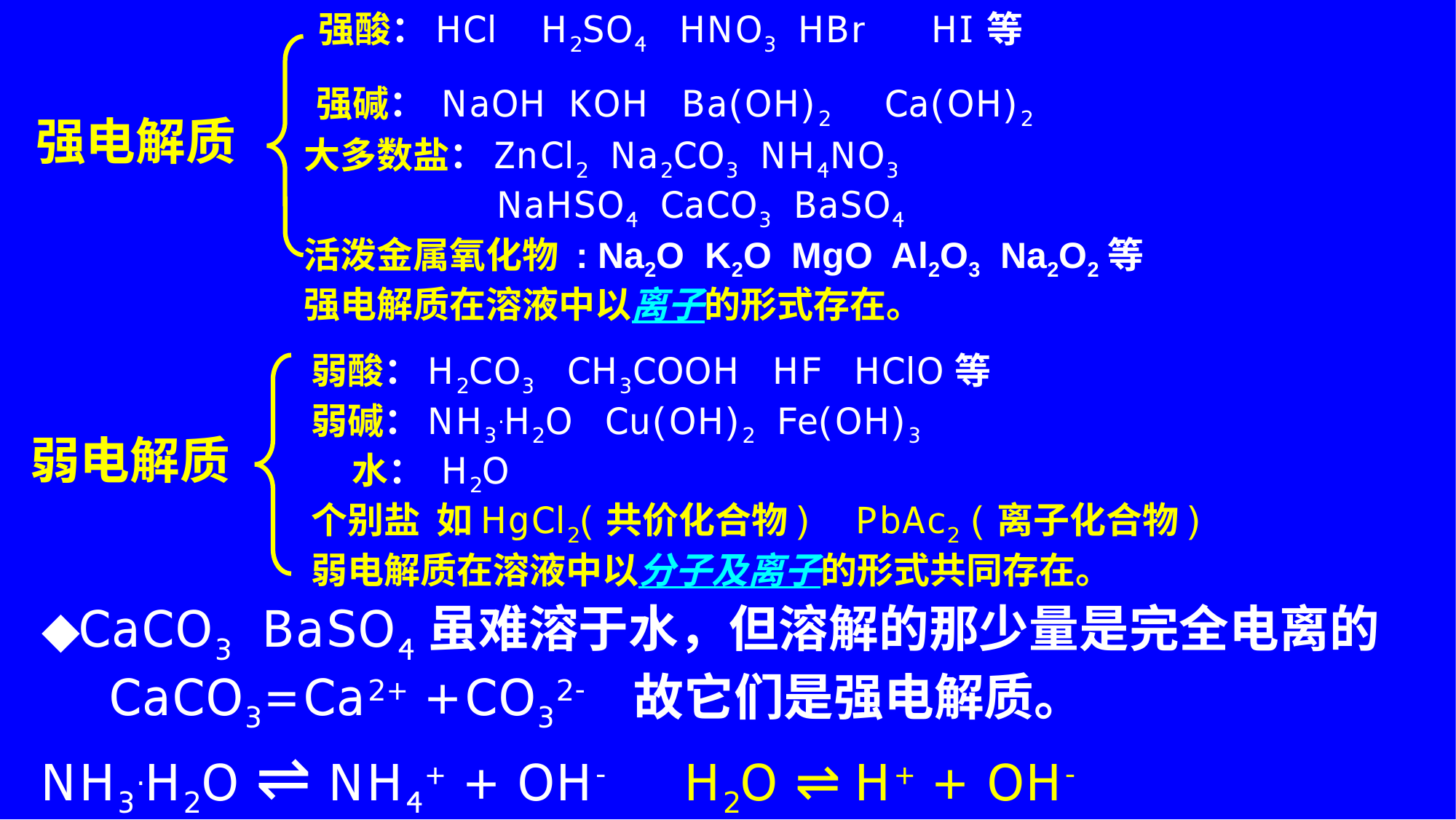

强酸：HCl    H2SO4   HNO3  HBr      HI等

强碱： NaOH  KOH   Ba(OH)2     Ca(OH)2
强电解质
大多数盐：ZnCl2  Na2CO3  NH4NO3
                  NaHSO4  CaCO3  BaSO4
活泼金属氧化物 : Na2O  K2O  MgO  Al2O3  Na2O2等
强电解质在溶液中以离子的形式存在。
弱酸：H2CO3   CH3COOH   HF   HClO等
弱碱：NH3.H2O   Cu(OH)2  Fe(OH)3
    水： H2O
个别盐  如HgCl2(共价化合物)    PbAc2 (离子化合物)
弱电解质在溶液中以分子及离子的形式共同存在。

弱电解质
◆CaCO3  BaSO4虽难溶于水，但溶解的那少量是完全电离的              CaCO3=Ca2+ +CO32-    故它们是强电解质。
NH3.H2O ⇌ NH4+ + OH-         H2O ⇌ H+ + OH-